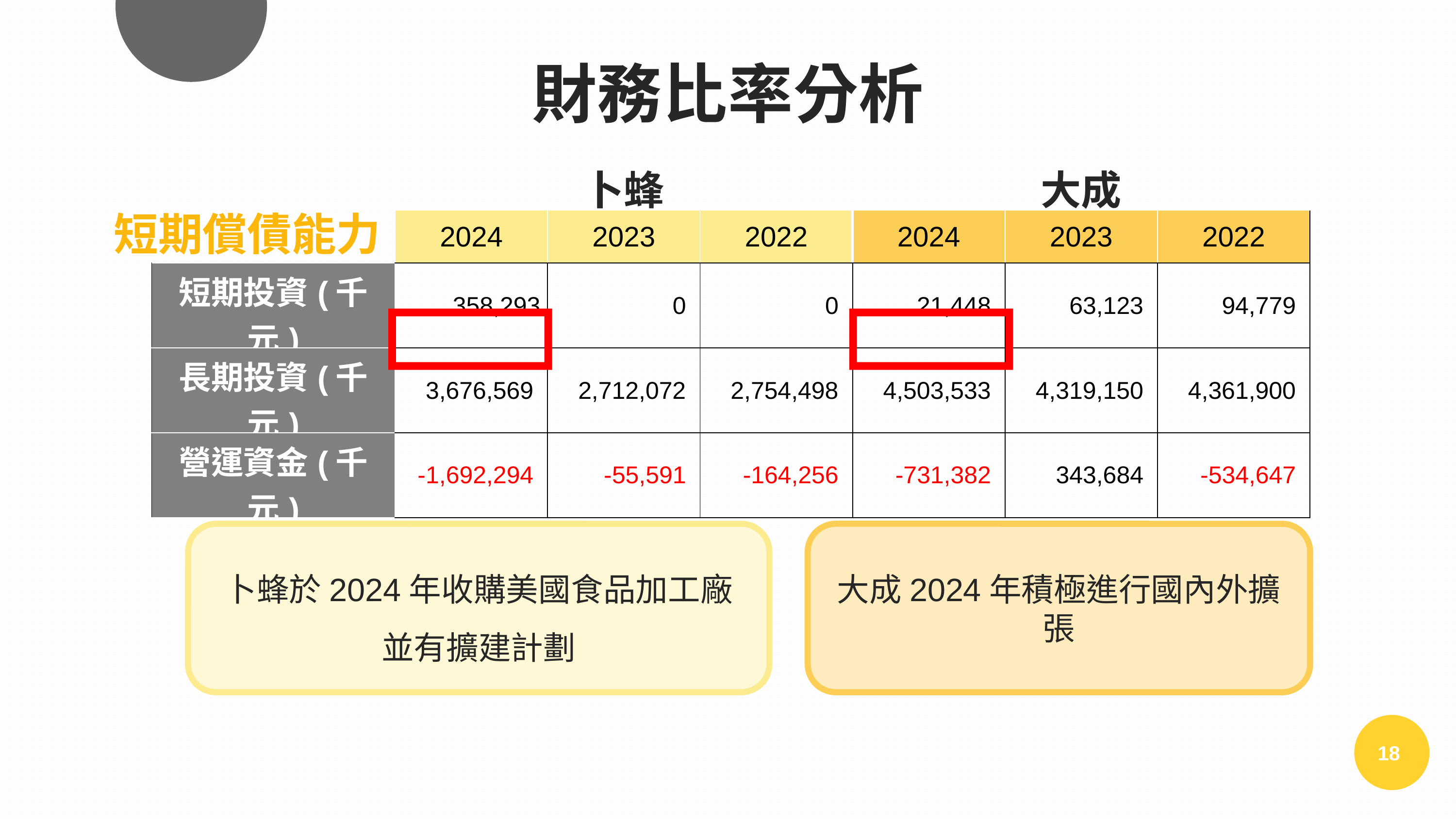

財務比率分析
|  | 卜蜂 |  |  | 大成 |  |  |
| --- | --- | --- | --- | --- | --- | --- |
|  | 2024 | 2023 | 2022 | 2024 | 2023 | 2022 |
| 短期投資(千元) | 358,293 | 0 | 0 | 21,448 | 63,123 | 94,779 |
| 長期投資(千元) | 3,676,569 | 2,712,072 | 2,754,498 | 4,503,533 | 4,319,150 | 4,361,900 |
| 營運資金(千元) | -1,692,294 | -55,591 | -164,256 | -731,382 | 343,684 | -534,647 |
短期償債能力

大成2024年積極進行國內外擴張
卜蜂於2024年收購美國食品加工廠
並有擴建計劃

18